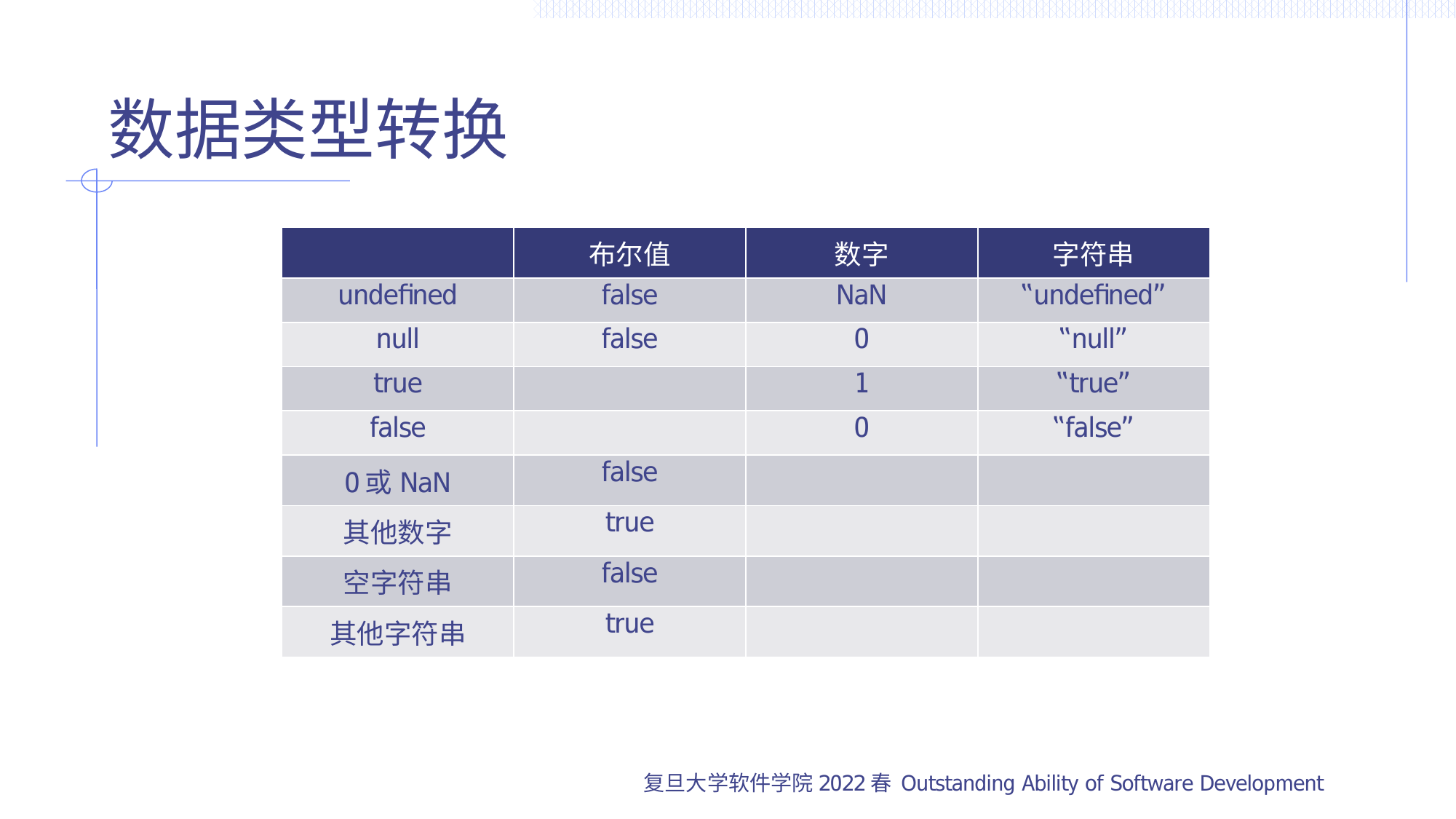

# 数据类型转换
|  | 布尔值 | 数字 | 字符串 |
| --- | --- | --- | --- |
| undefined | false | NaN | “undefined” |
| null | false | 0 | “null” |
| true |  | 1 | “true” |
| false |  | 0 | “false” |
| 0或NaN | false |  |  |
| 其他数字 | true |  |  |
| 空字符串 | false |  |  |
| 其他字符串 | true |  |  |